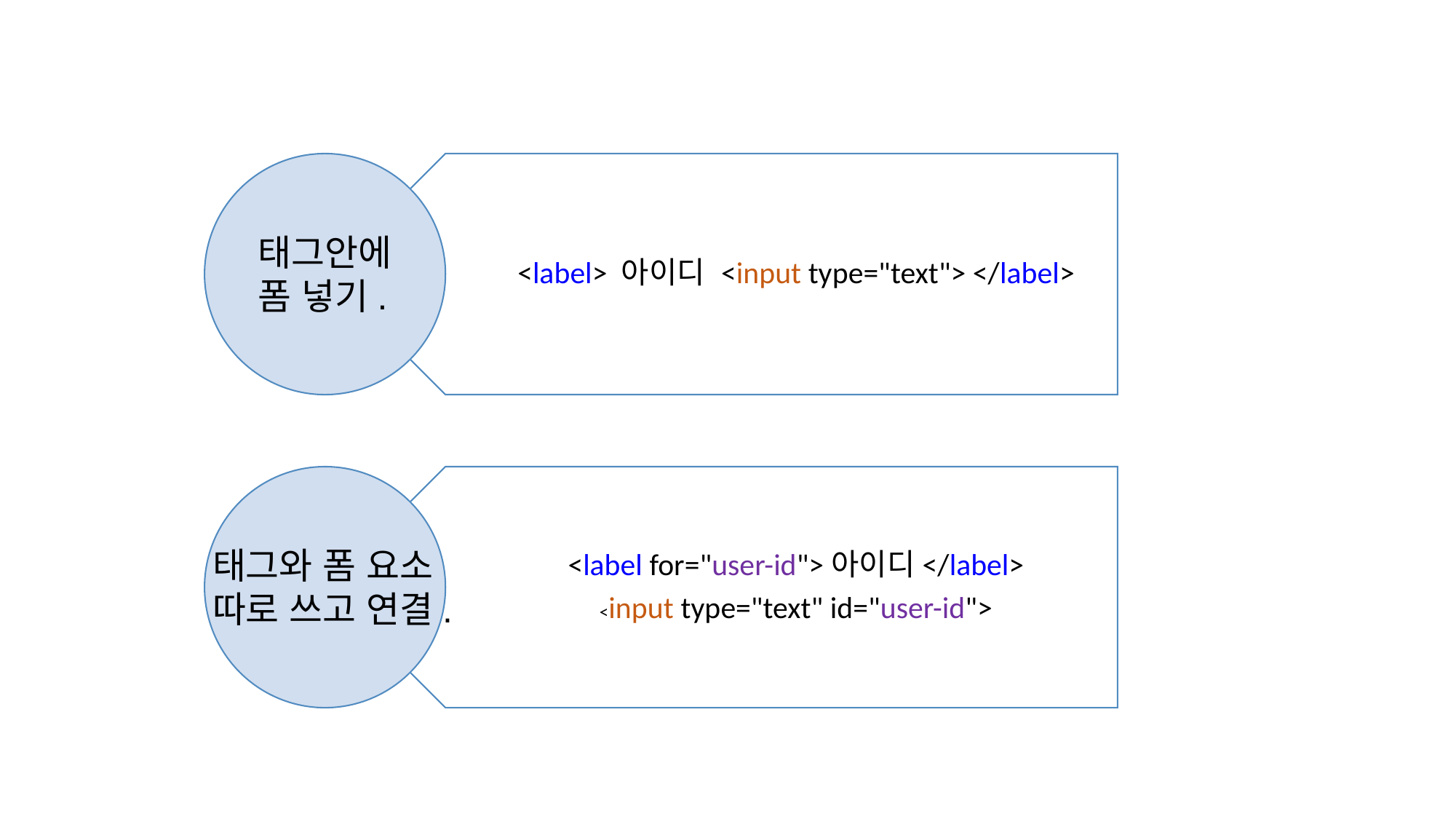

<label> 아이디 <input type="text"> </label>

<label for="user-id">아이디</label>
<input type="text" id="user-id">

태그안에
폼 넣기.
태그와 폼 요소
따로 쓰고 연결.